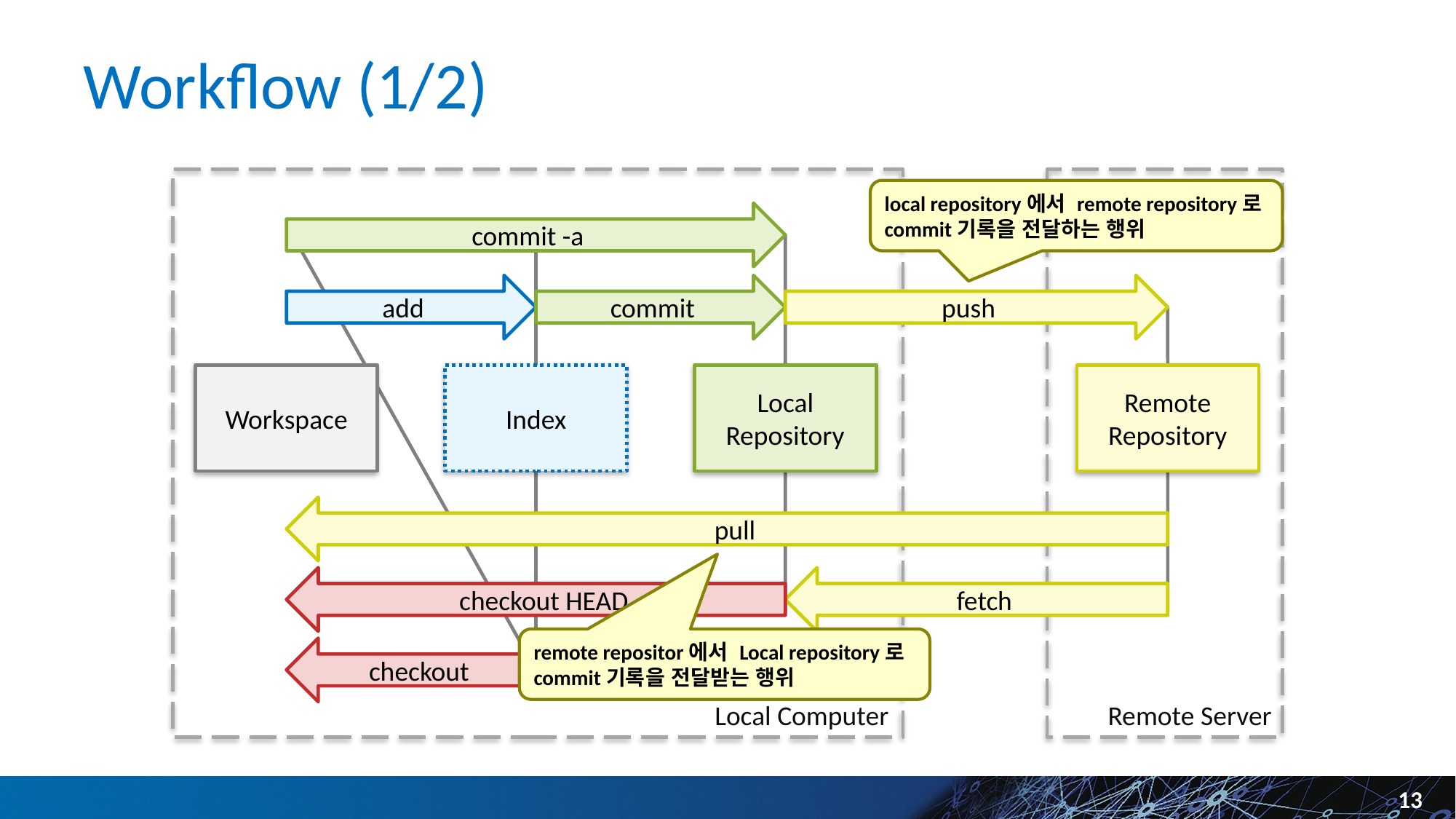

# Workflow (1/2)

local repository에서 remote repository로
commit기록을 전달하는 행위
commit -a
add
commit
push
Workspace
Index
Local
Repository
Remote
Repository
pull
checkout HEAD
fetch
remote repositor에서 Local repository로
commit기록을 전달받는 행위
checkout
Local Computer
Remote Server
13